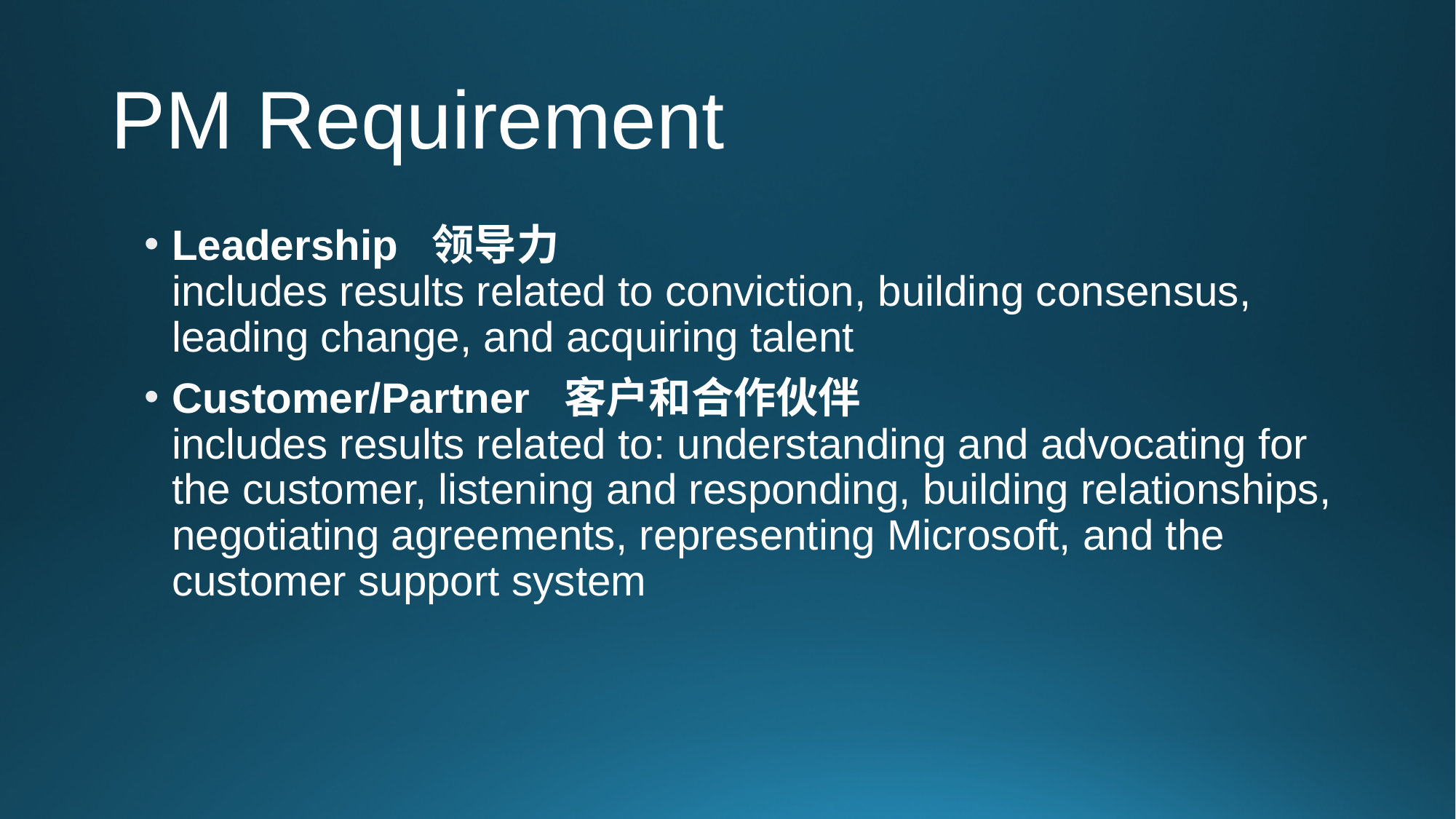

# PM Requirement
Leadership  领导力
includes results related to conviction, building consensus, leading change, and acquiring talent
Customer/Partner  客户和合作伙伴
includes results related to: understanding and advocating for the customer, listening and responding, building relationships, negotiating agreements, representing Microsoft, and the customer support system